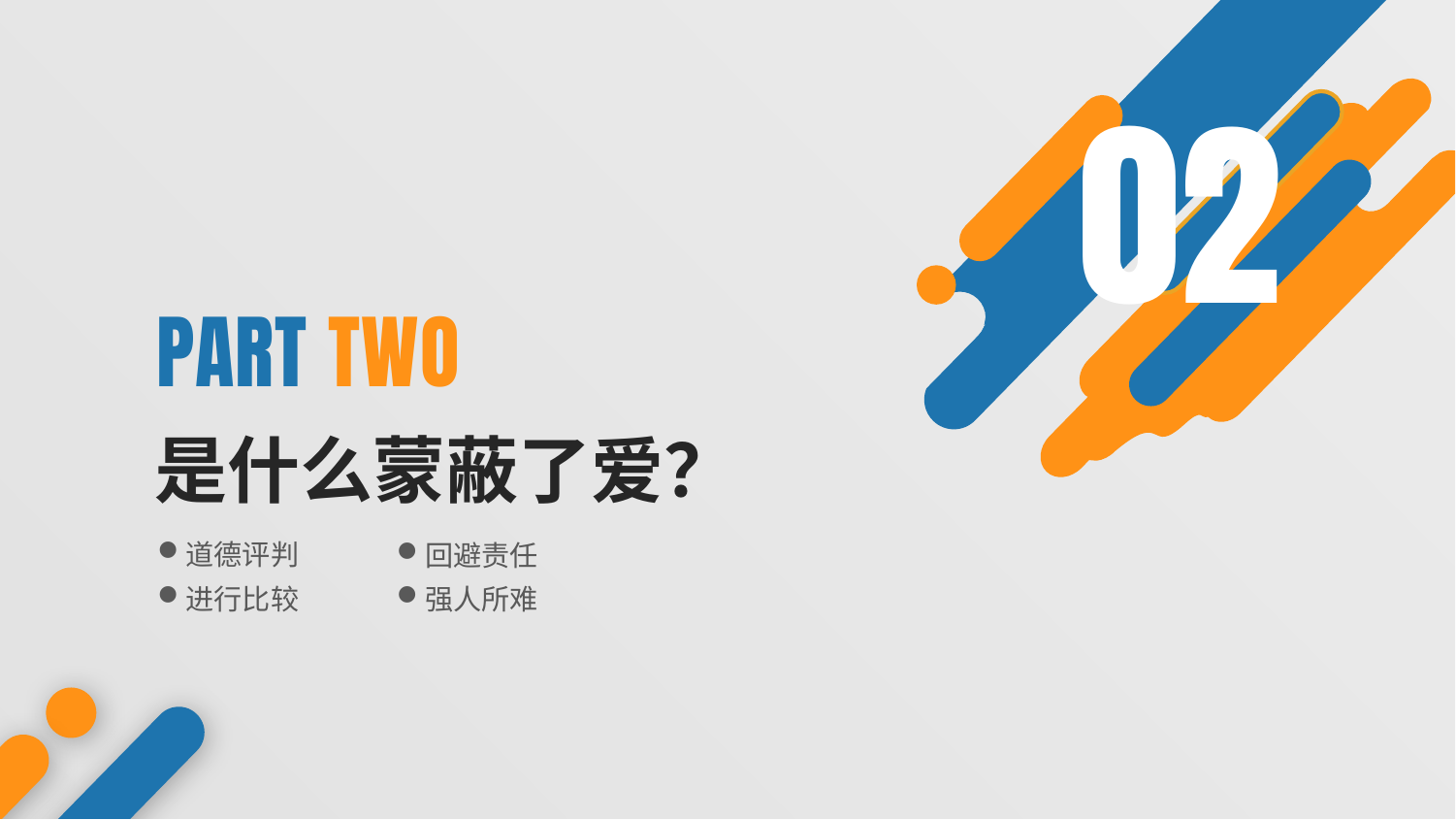

02
PART TWO
是什么蒙蔽了爱？
道德评判
回避责任
进行比较
强人所难